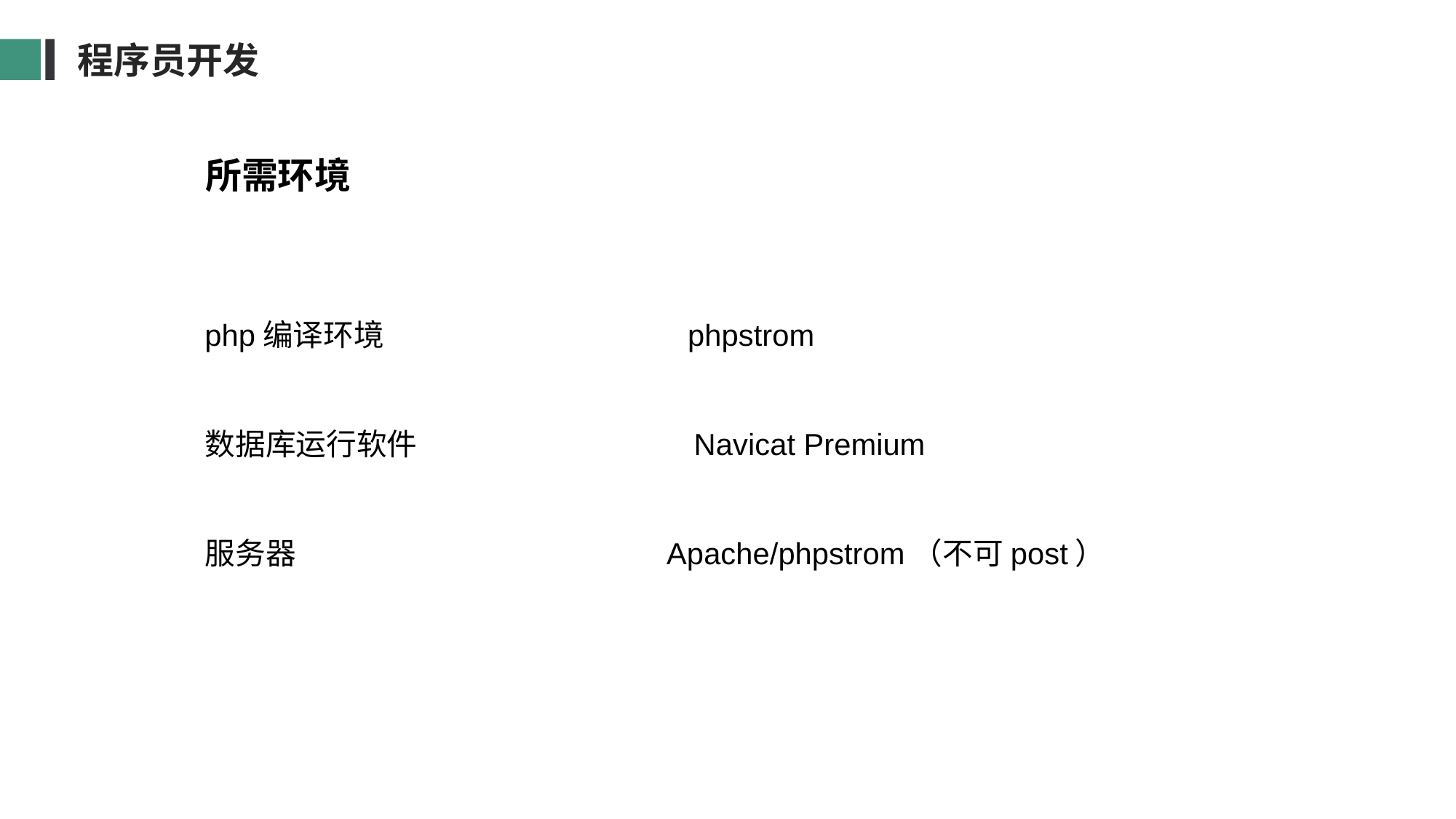

程序员开发

所需环境
php编译环境                                            phpstrom

数据库运行软件                                        Navicat Premium

服务器                                                      Apache/phpstrom（不可post）